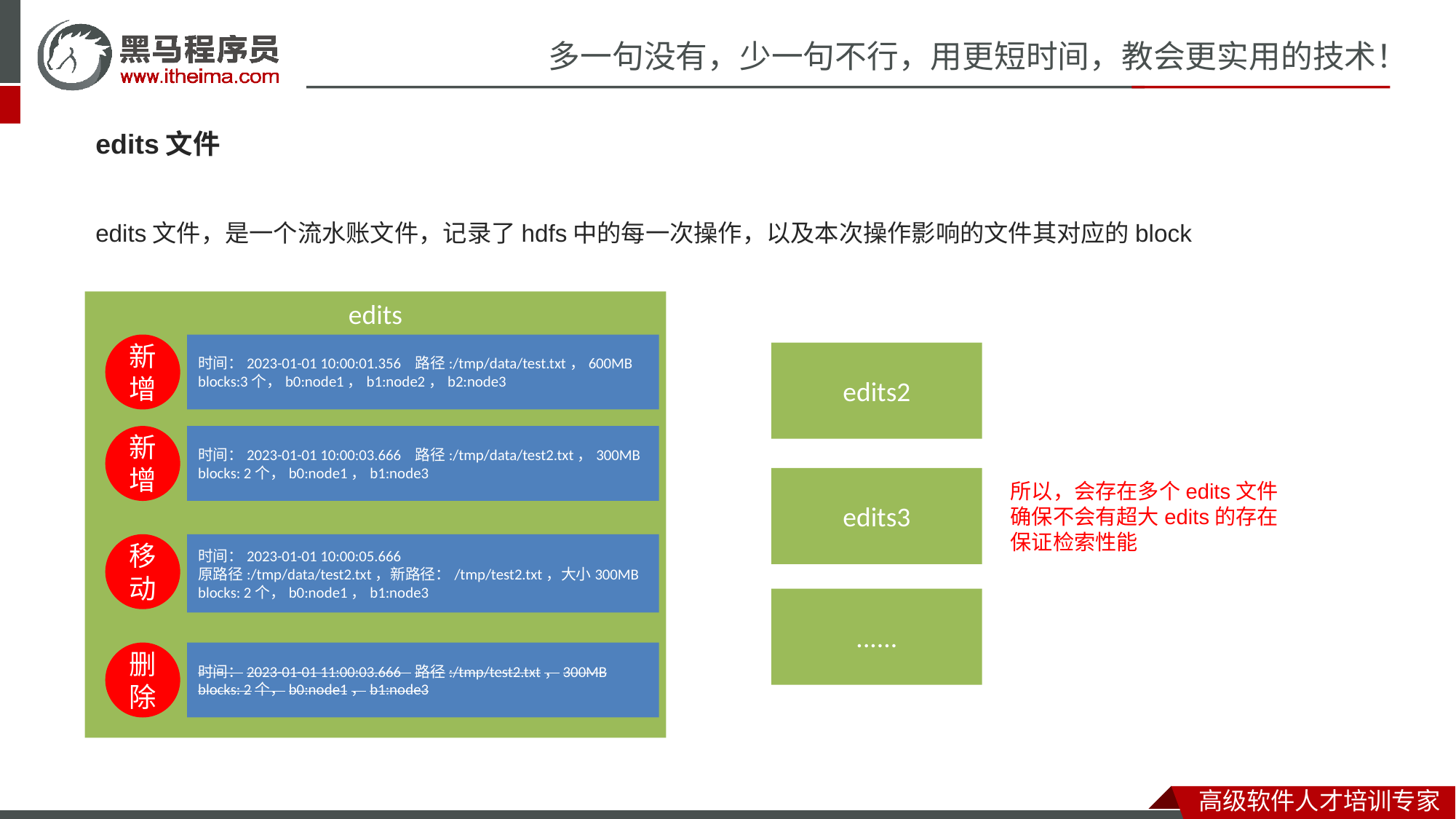

edits文件
edits文件，是一个流水账文件，记录了hdfs中的每一次操作，以及本次操作影响的文件其对应的block
edits
新增
时间：2023-01-01 10:00:01.356   路径:/tmp/data/test.txt，600MB
blocks:3个，b0:node1，b1:node2，b2:node3
edits2
时间：2023-01-01 10:00:03.666   路径:/tmp/data/test2.txt，300MB
blocks: 2个，b0:node1，b1:node3
新增
edits3
所以，会存在多个edits文件
确保不会有超大edits的存在
保证检索性能
移动
时间：2023-01-01 10:00:05.666
原路径:/tmp/data/test2.txt，新路径：/tmp/test2.txt，大小300MB
blocks: 2个，b0:node1，b1:node3
......
删除
时间：2023-01-01 11:00:03.666   路径:/tmp/test2.txt，300MB
blocks: 2个，b0:node1，b1:node3